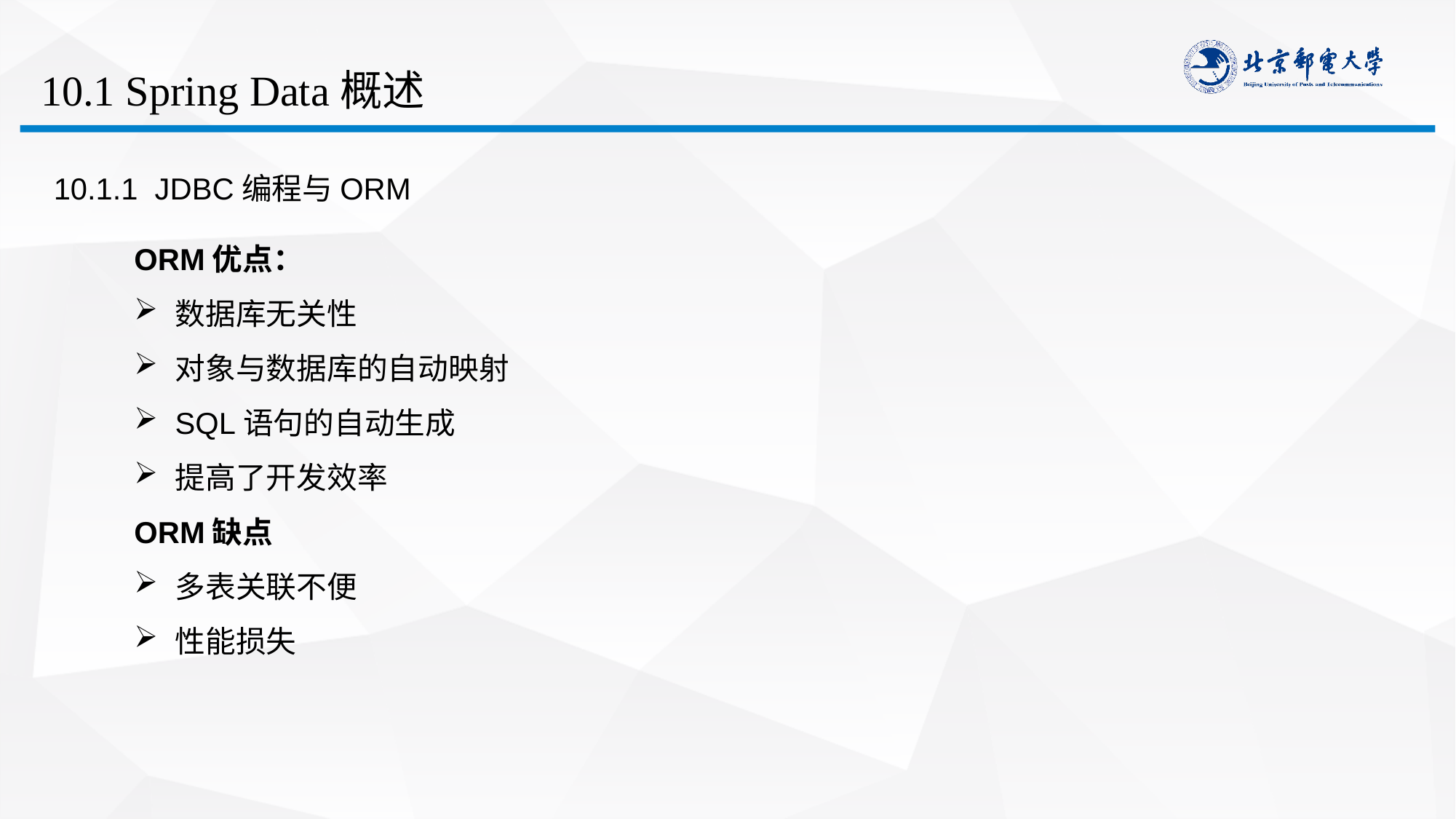

# 10.1 Spring Data概述
10.1.1  JDBC编程与ORM

ORM优点：
数据库无关性
对象与数据库的自动映射
SQL语句的自动生成
提高了开发效率
ORM缺点
多表关联不便
性能损失